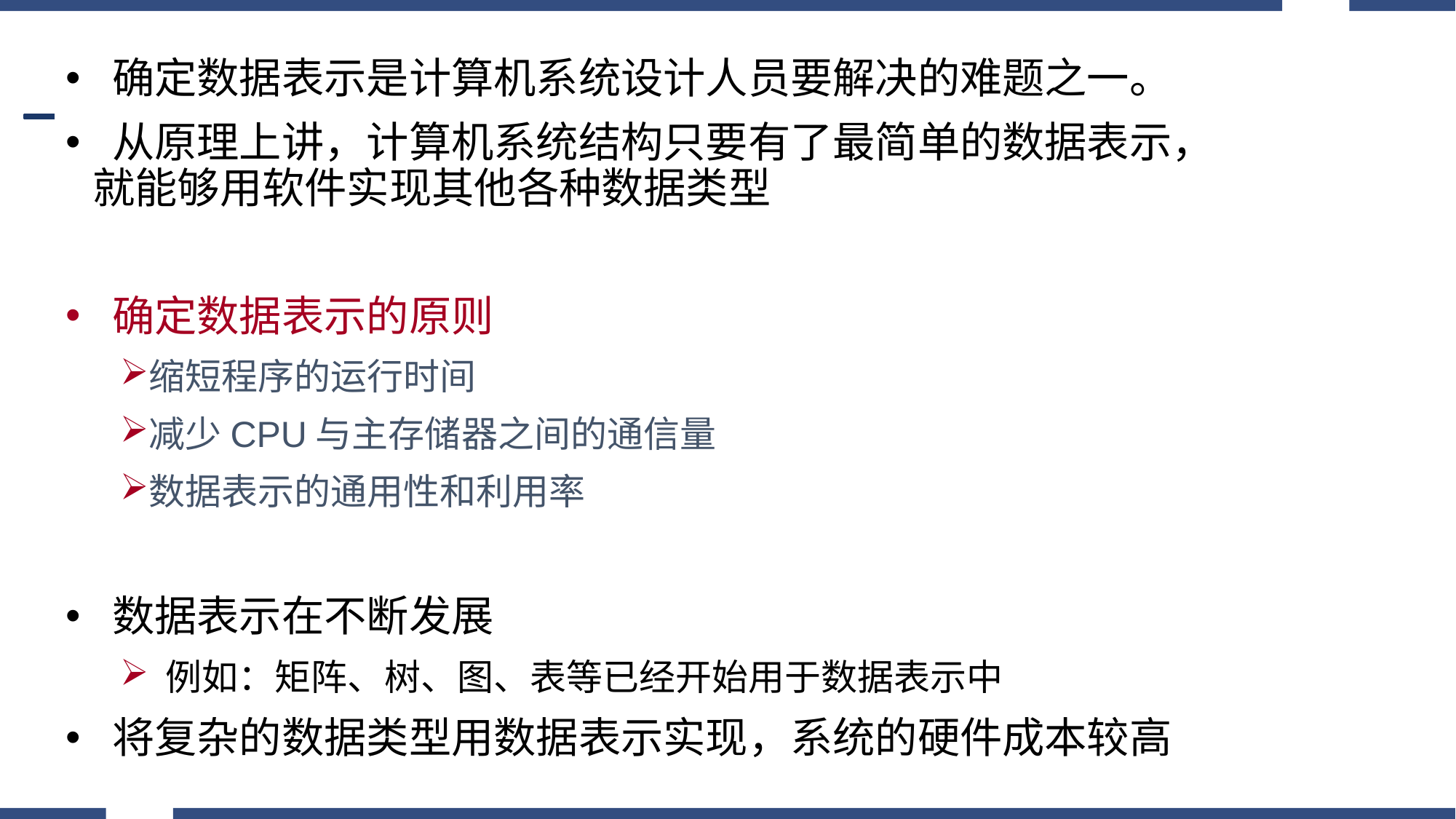

确定数据表示是计算机系统设计人员要解决的难题之一。
 从原理上讲，计算机系统结构只要有了最简单的数据表示，就能够用软件实现其他各种数据类型

 确定数据表示的原则
缩短程序的运行时间
减少CPU与主存储器之间的通信量
数据表示的通用性和利用率

 数据表示在不断发展
 例如：矩阵、树、图、表等已经开始用于数据表示中
 将复杂的数据类型用数据表示实现，系统的硬件成本较高